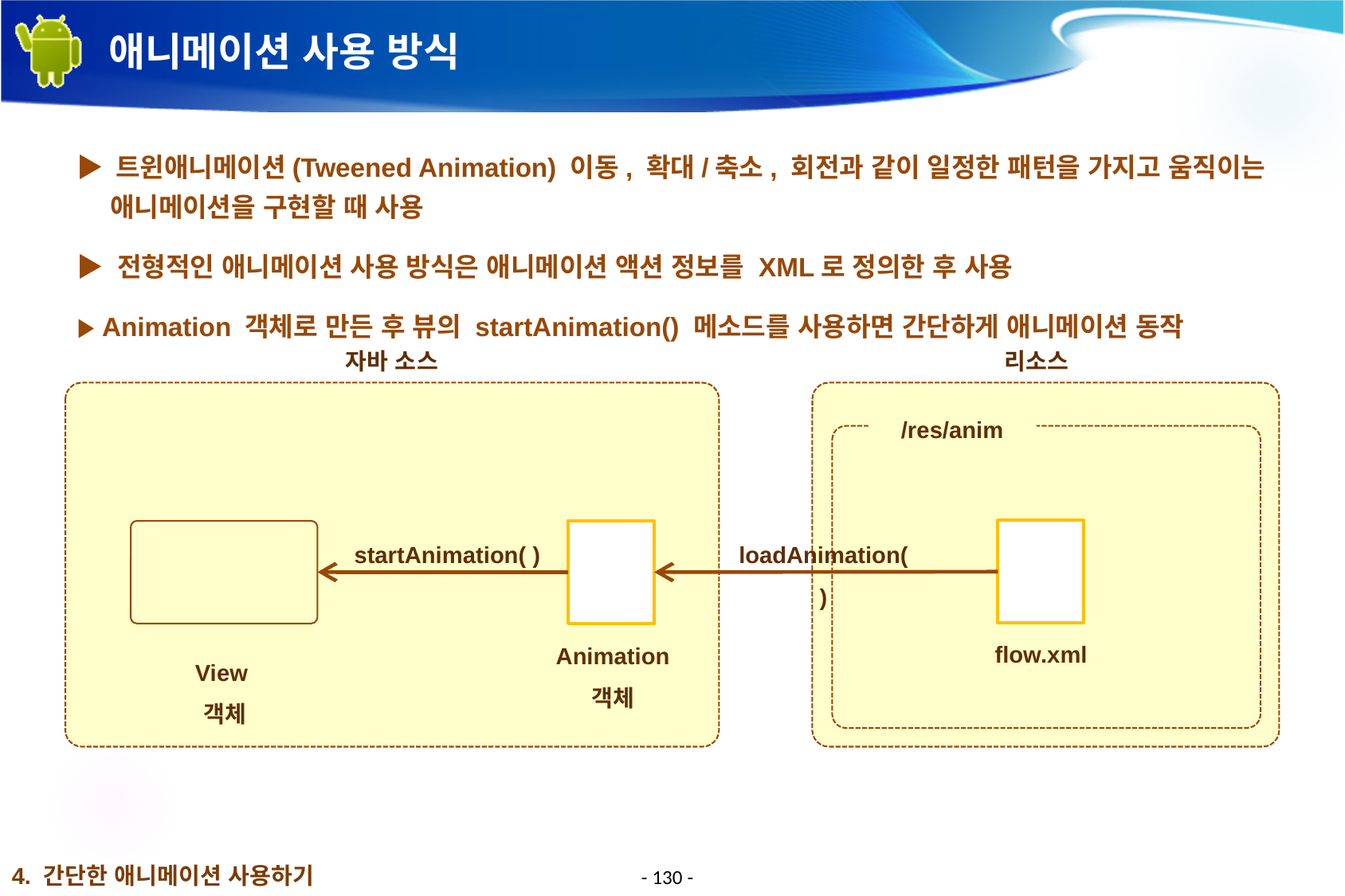

# 애니메이션 사용 방식
▶ 트윈애니메이션(Tweened Animation) 이동, 확대/축소, 회전과 같이 일정한 패턴을 가지고 움직이는 애니메이션을 구현할 때 사용
▶ 전형적인 애니메이션 사용 방식은 애니메이션 액션 정보를 XML로 정의한 후 사용
▶ Animation 객체로 만든 후 뷰의 startAnimation() 메소드를 사용하면 간단하게 애니메이션 동작
자바 소스
리소스

/res/anim

startAnimation( )

loadAnimation( )
flow.xml
Animation 객체
View
객체
4. 간단한 애니메이션 사용하기